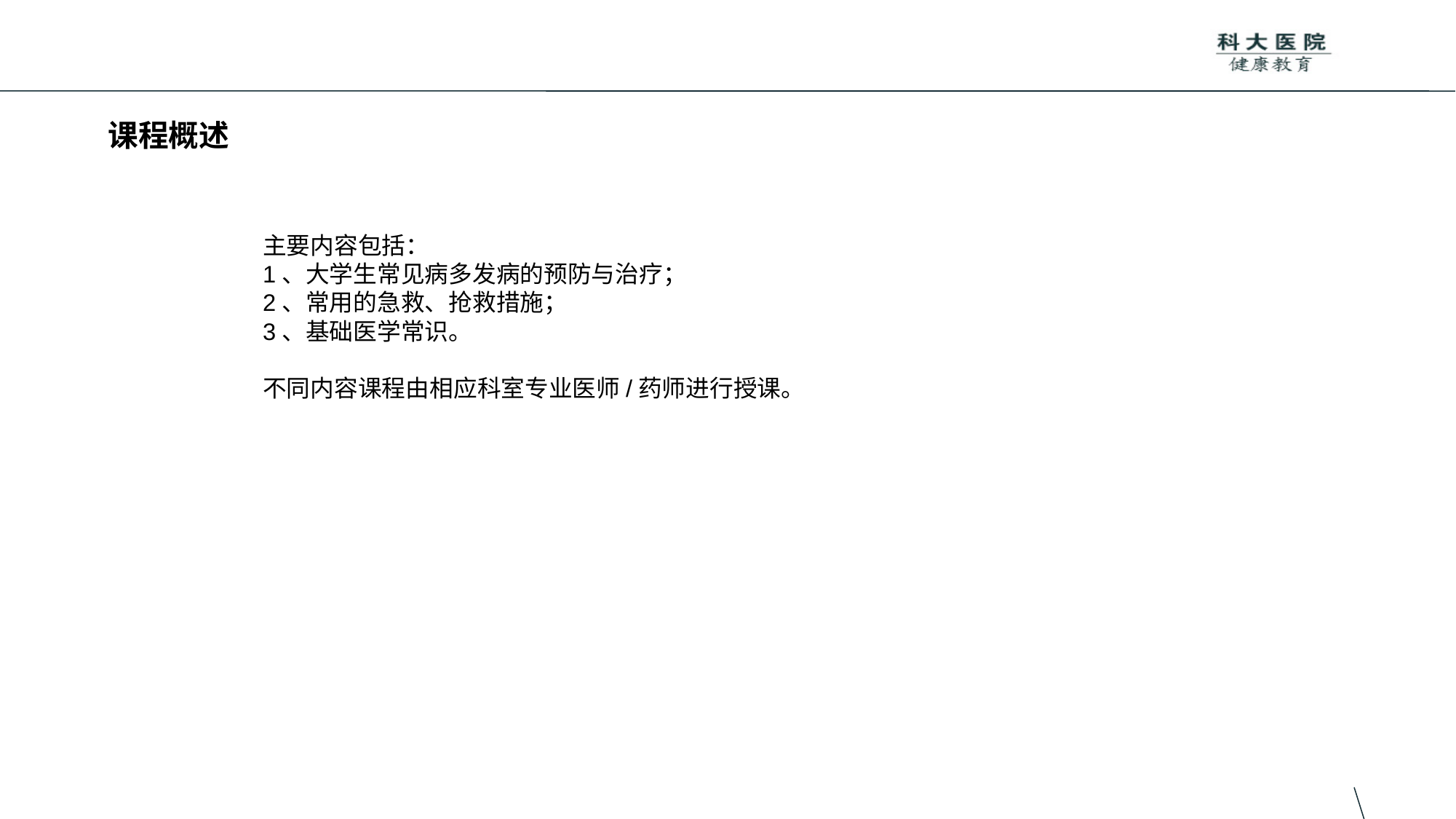

# 课程概述
主要内容包括：
1、大学生常见病多发病的预防与治疗；
2、常用的急救、抢救措施；
3、基础医学常识。

不同内容课程由相应科室专业医师/药师进行授课。